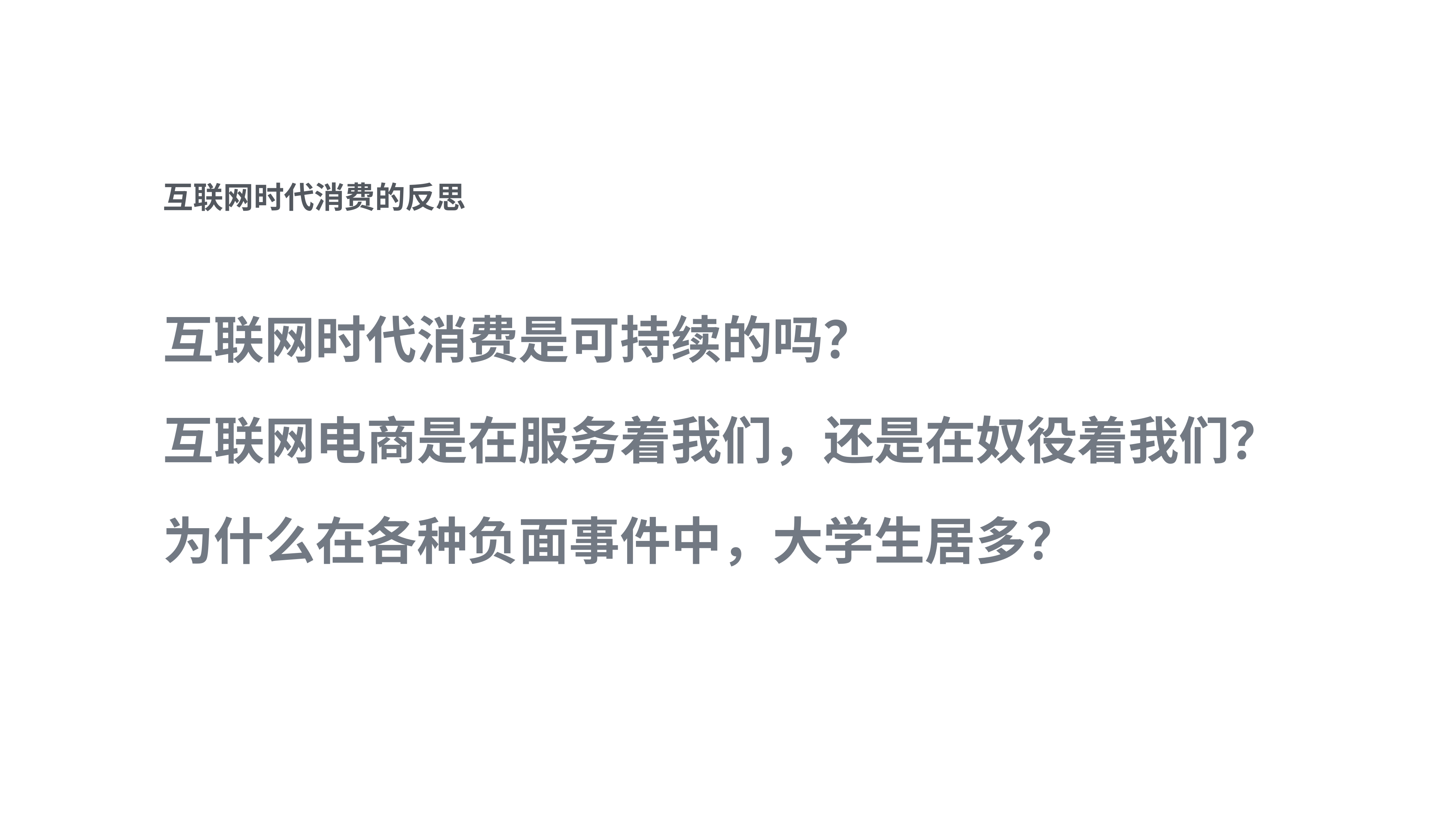

互联网时代消费的反思
互联网时代消费是可持续的吗？
互联网电商是在服务着我们，还是在奴役着我们？
为什么在各种负面事件中，大学生居多？